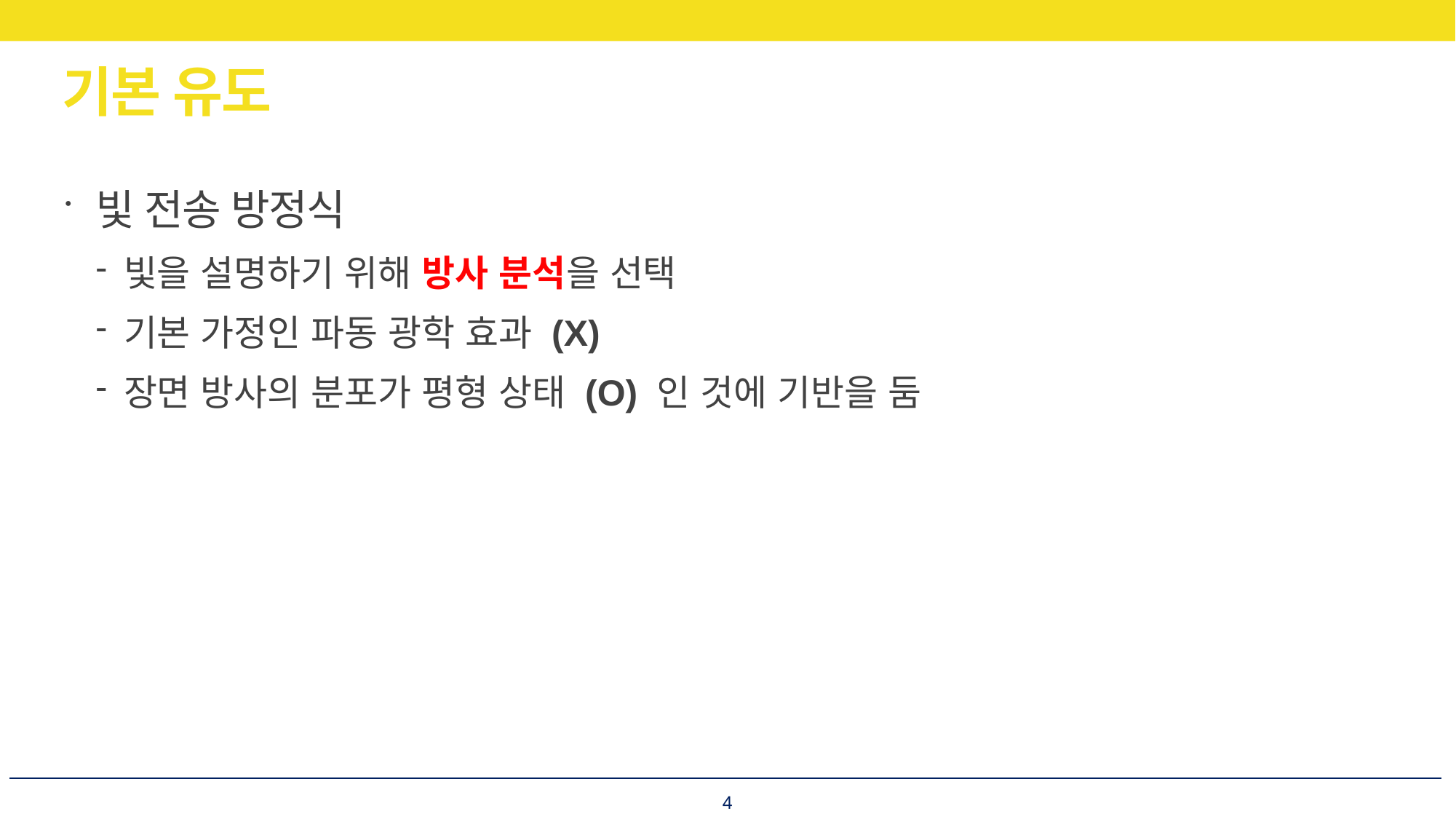

# 기본 유도
빛 전송 방정식
빛을 설명하기 위해 방사 분석을 선택
기본 가정인 파동 광학 효과 (X)
장면 방사의 분포가 평형 상태 (O) 인 것에 기반을 둠

4